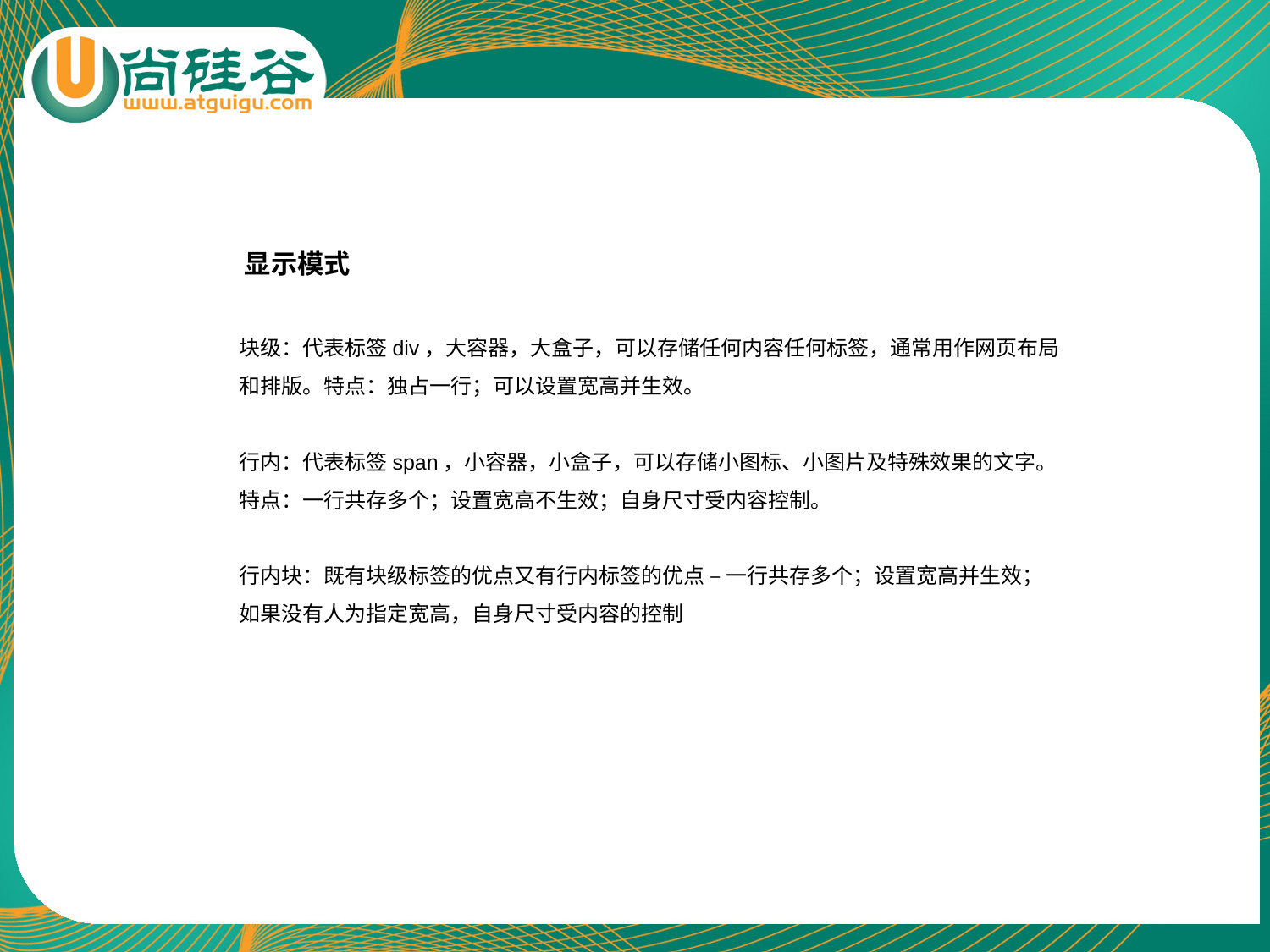

显示模式
块级：代表标签div，大容器，大盒子，可以存储任何内容任何标签，通常用作网页布局
和排版。特点：独占一行；可以设置宽高并生效。

行内：代表标签span，小容器，小盒子，可以存储小图标、小图片及特殊效果的文字。
特点：一行共存多个；设置宽高不生效；自身尺寸受内容控制。

行内块：既有块级标签的优点又有行内标签的优点 – 一行共存多个；设置宽高并生效；
如果没有人为指定宽高，自身尺寸受内容的控制